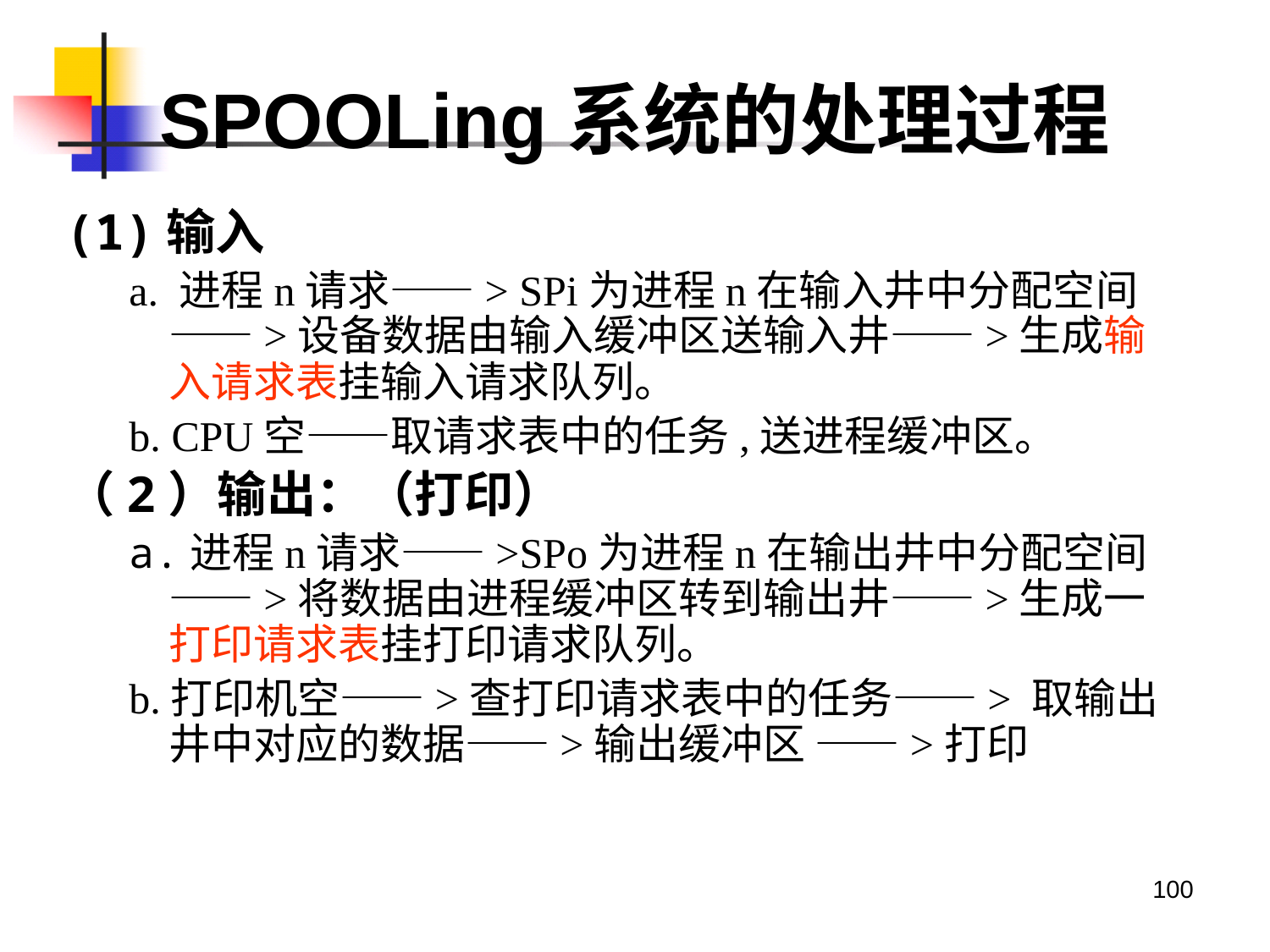

# SPOOLing系统的处理过程
(1)输入
a. 进程n请求――> SPi为进程n在输入井中分配空间——>设备数据由输入缓冲区送输入井——>生成输入请求表挂输入请求队列。
b. CPU空——取请求表中的任务,送进程缓冲区。
（2）输出：（打印）
a.进程n请求——>SPo为进程n在输出井中分配空间——>将数据由进程缓冲区转到输出井——>生成一打印请求表挂打印请求队列。
b.打印机空——>查打印请求表中的任务——> 取输出井中对应的数据——>输出缓冲区 ——>打印
100